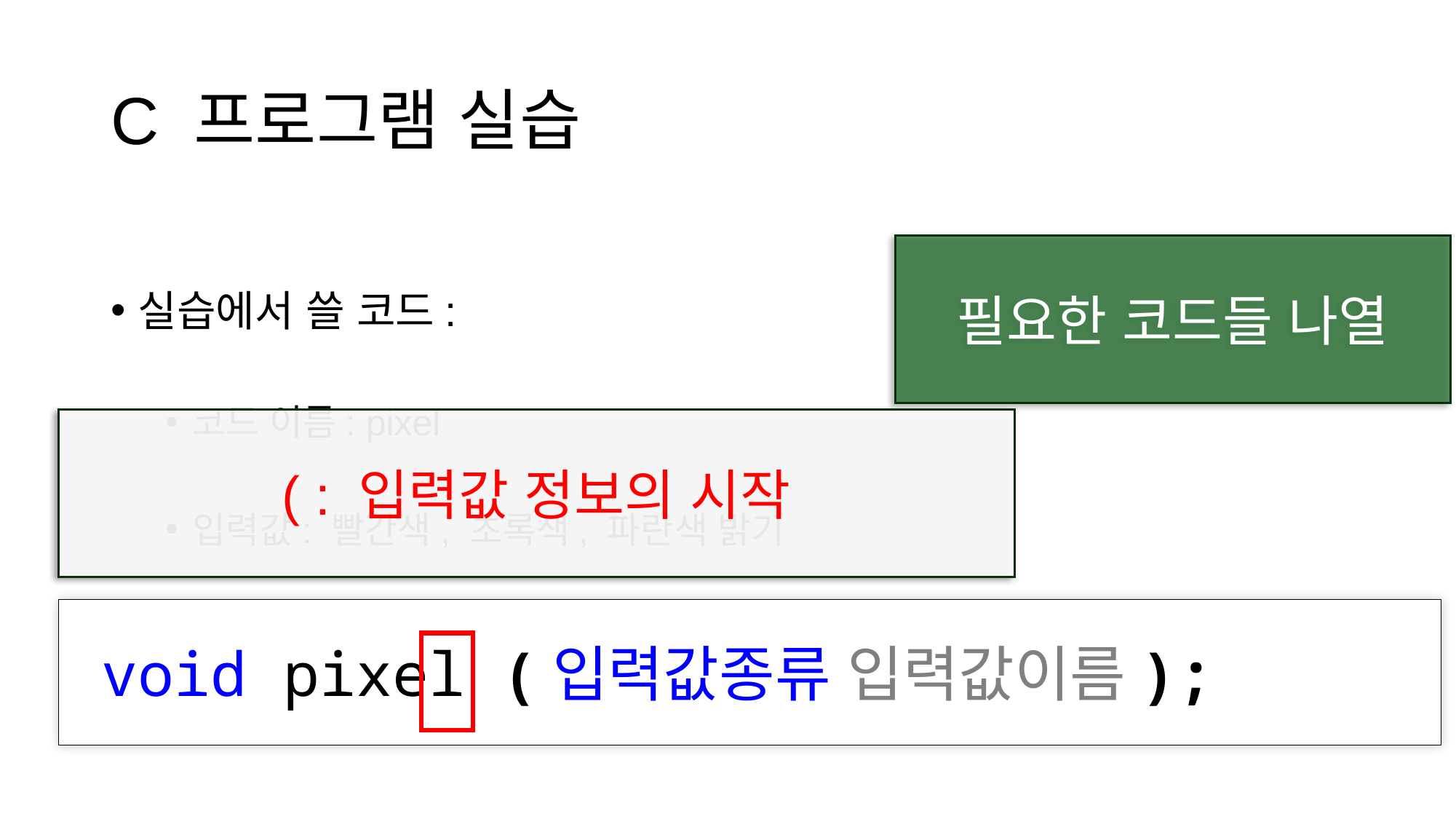

# C 프로그램 실습

실습에서 쓸 코드:

코드 이름: pixel

입력값: 빨간색, 초록색, 파란색 밝기

결과값: 없음
필요한 코드들 나열
( : 입력값 정보의 시작
void pixel (입력값종류 입력값이름);